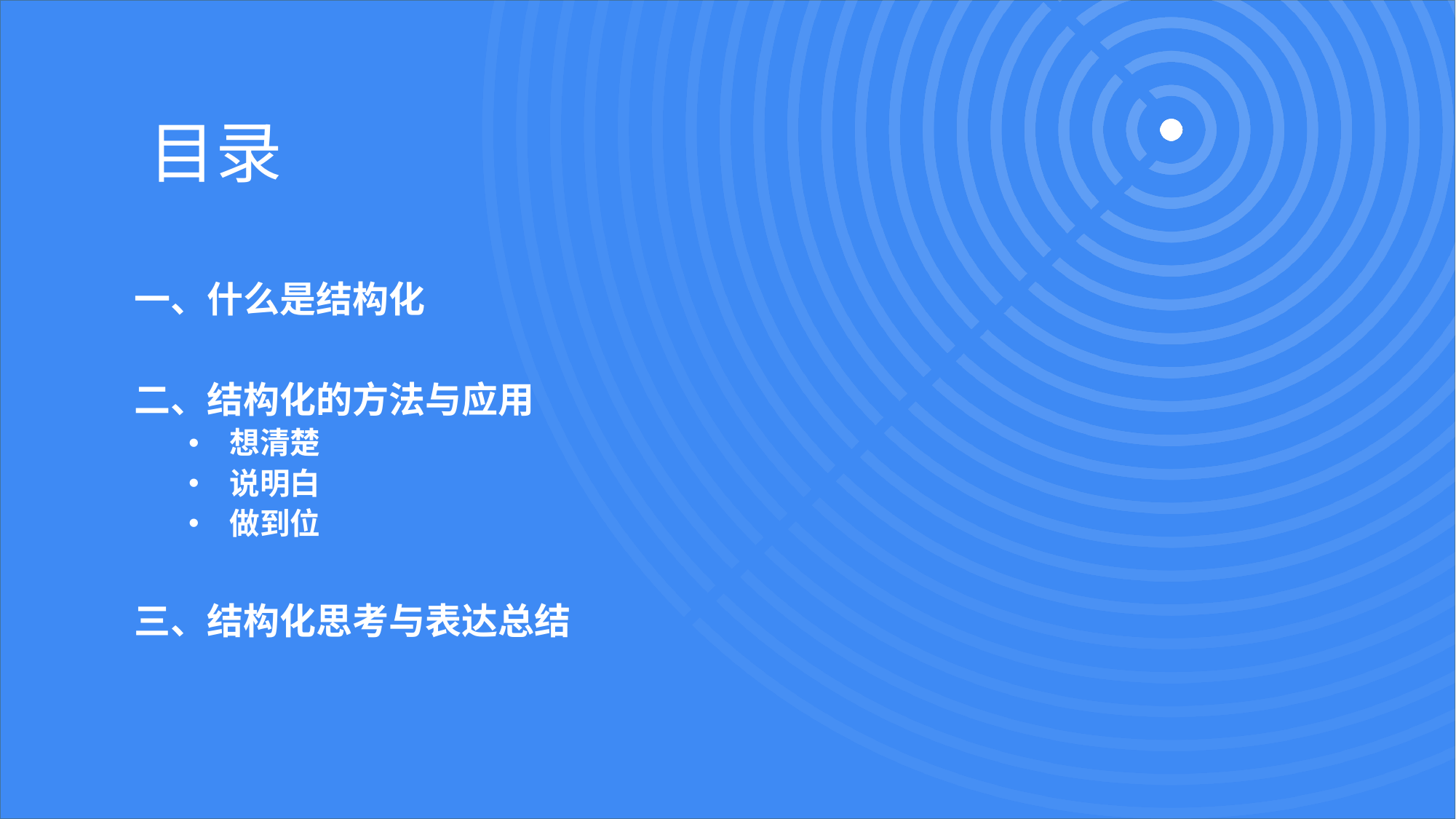

# 目录
一、什么是结构化

二、结构化的方法与应用
想清楚
说明白
做到位

三、结构化思考与表达总结